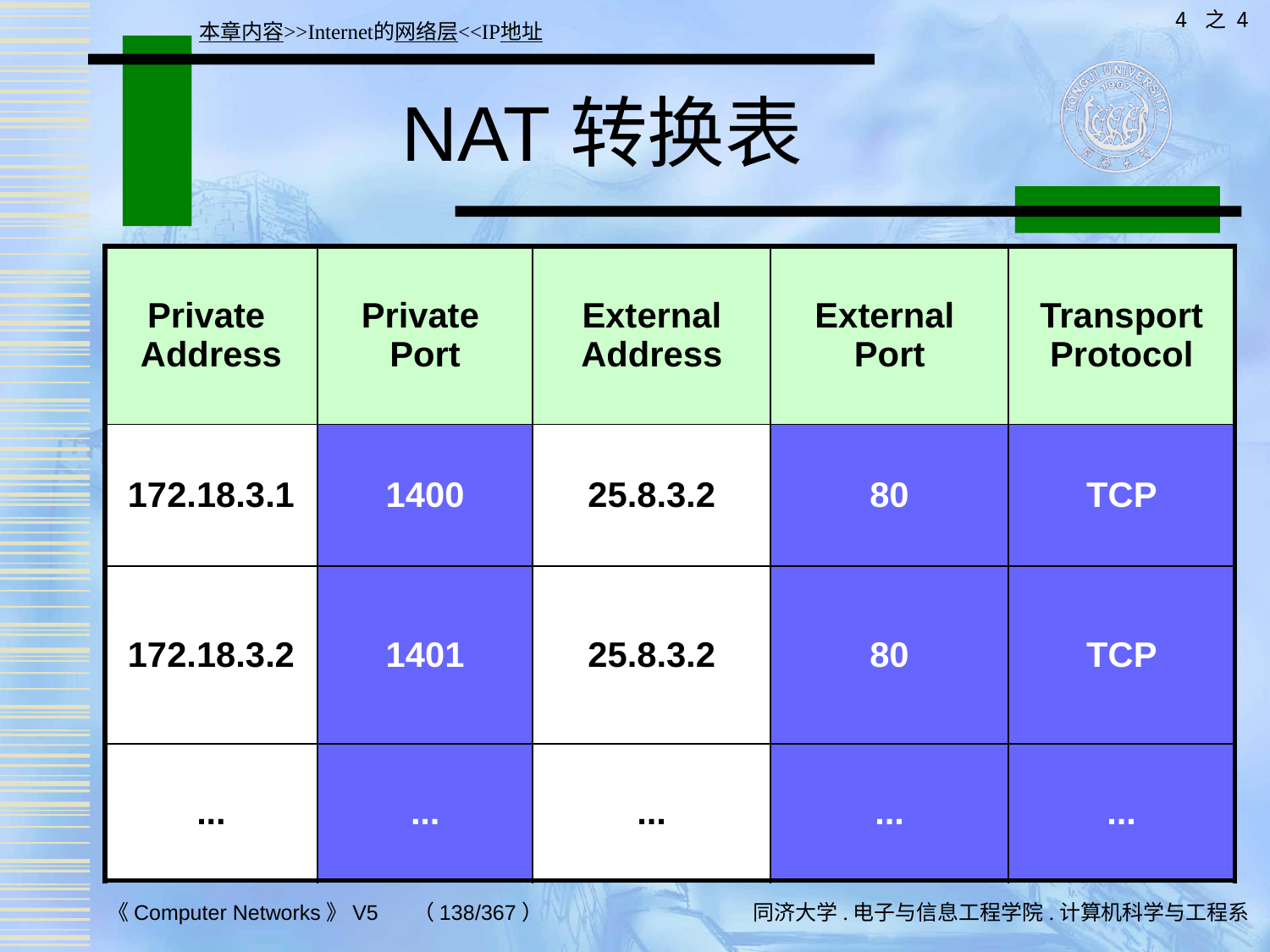

4 之 4
本章内容>>Internet的网络层<<IP地址
# NAT转换表
| Private Address | Private Port | External Address | External Port | Transport Protocol |
| --- | --- | --- | --- | --- |
| 172.18.3.1 | 1400 | 25.8.3.2 | 80 | TCP |
| 172.18.3.2 | 1401 | 25.8.3.2 | 80 | TCP |
| ... | ... | ... | ... | ... |